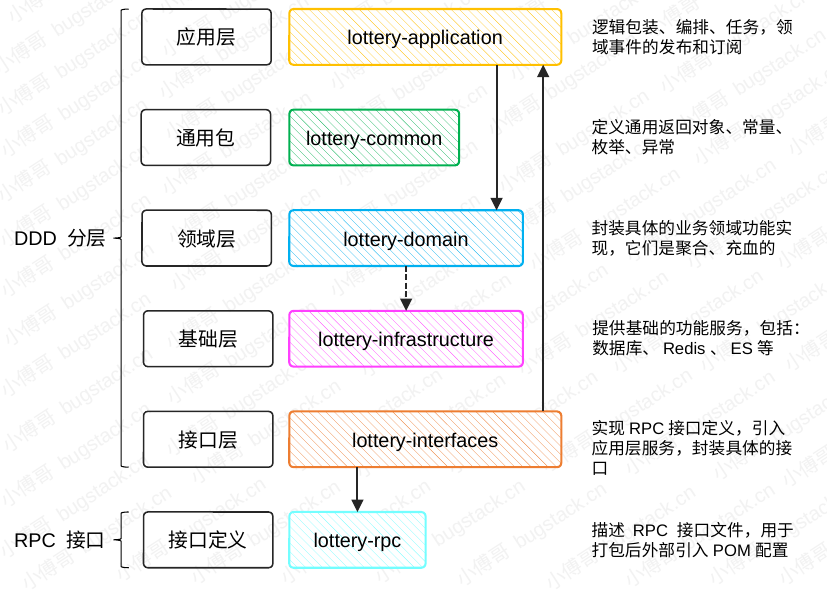

应用层
lottery-application
逻辑包装、编排、任务，领域事件的发布和订阅
通用包
lottery-common
定义通用返回对象、常量、枚举、异常
领域层
lottery-domain
封装具体的业务领域功能实现，它们是聚合、充血的
DDD 分层
提供基础的功能服务，包括：数据库、Redis、ES等
基础层
lottery-infrastructure
实现RPC接口定义，引入应用层服务，封装具体的接口
接口层
lottery-interfaces
接口定义
lottery-rpc

描述 RPC 接口文件，用于打包后外部引入POM配置
RPC 接口